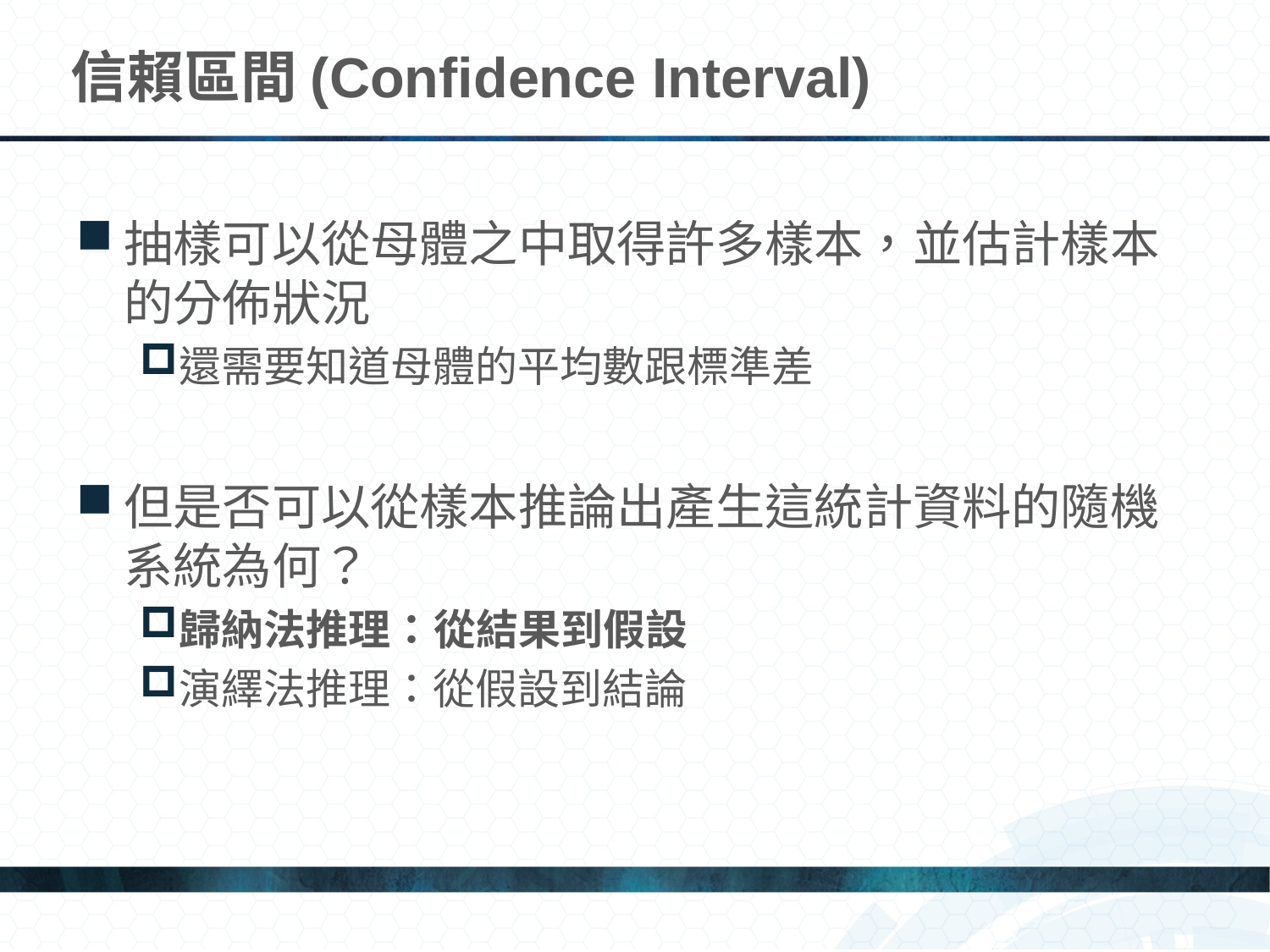

# 信賴區間(Confidence Interval)
抽樣可以從母體之中取得許多樣本，並估計樣本的分佈狀況
還需要知道母體的平均數跟標準差

但是否可以從樣本推論出產生這統計資料的隨機系統為何？
歸納法推理：從結果到假設
演繹法推理：從假設到結論